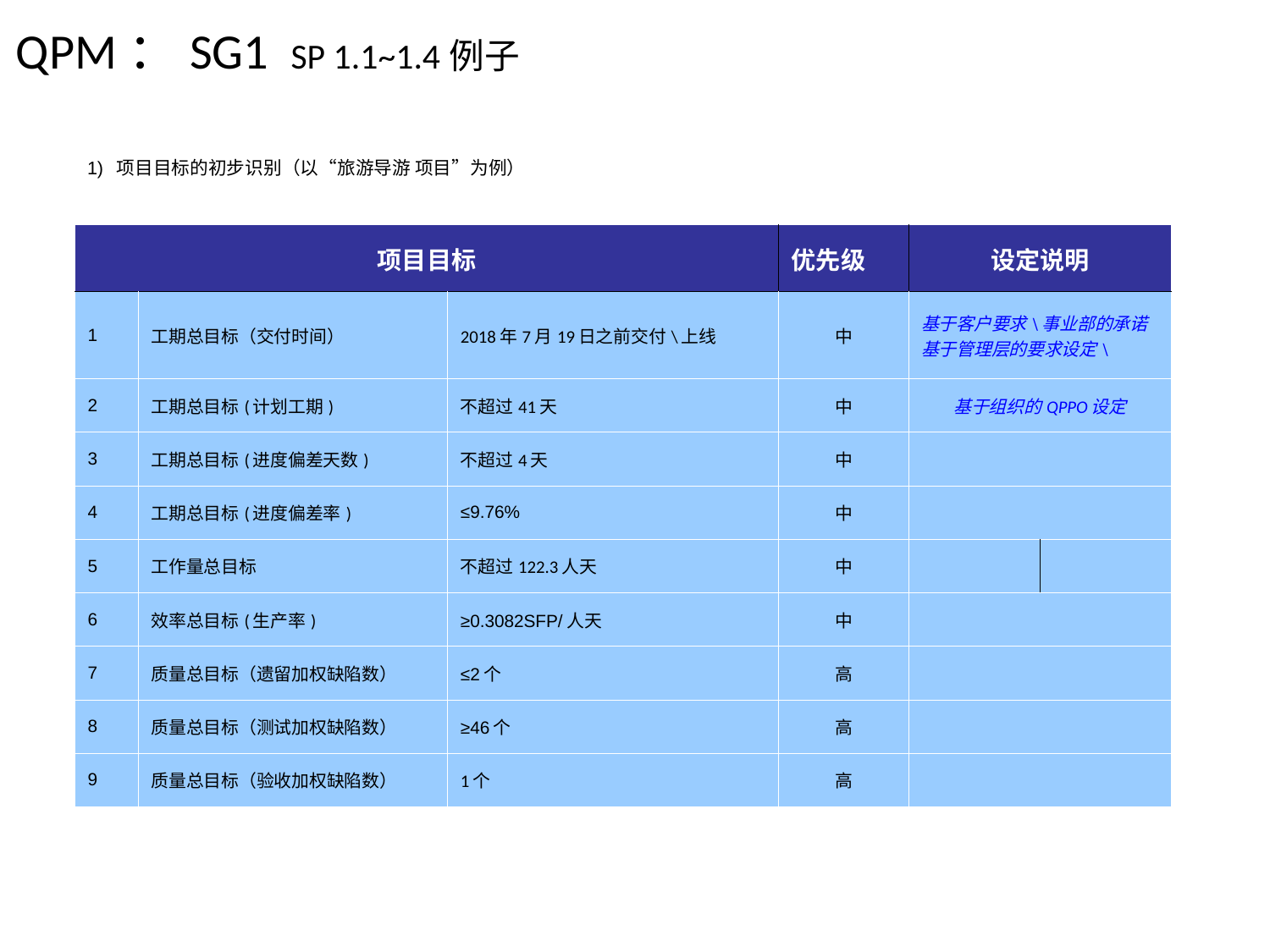

QPM：SG1  SP 1.1~1.4例子
1) 项目目标的初步识别（以“旅游导游 项目”为例）

| 项目目标 |  |  | 优先级 | 设定说明 |  |
| --- | --- | --- | --- | --- | --- |
| 1 | 工期总目标（交付时间） | 2018年7月19日之前交付\上线 | 中 | 基于客户要求\事业部的承诺基于管理层的要求设定\ |  |
| 2 | 工期总目标(计划工期) | 不超过41天 | 中 | 基于组织的QPPO设定 |  |
| 3 | 工期总目标(进度偏差天数) | 不超过4天 | 中 |  |  |
| 4 | 工期总目标(进度偏差率) | ≤9.76% | 中 |  |  |
| 5 | 工作量总目标 | 不超过122.3人天 | 中 |  |  |
| 6 | 效率总目标(生产率) | ≥0.3082SFP/人天 | 中 |  |  |
| 7 | 质量总目标（遗留加权缺陷数） | ≤2个 | 高 |  |  |
| 8 | 质量总目标（测试加权缺陷数） | ≥46个 | 高 |  |  |
| 9 | 质量总目标（验收加权缺陷数） | 1个 | 高 |  |  |